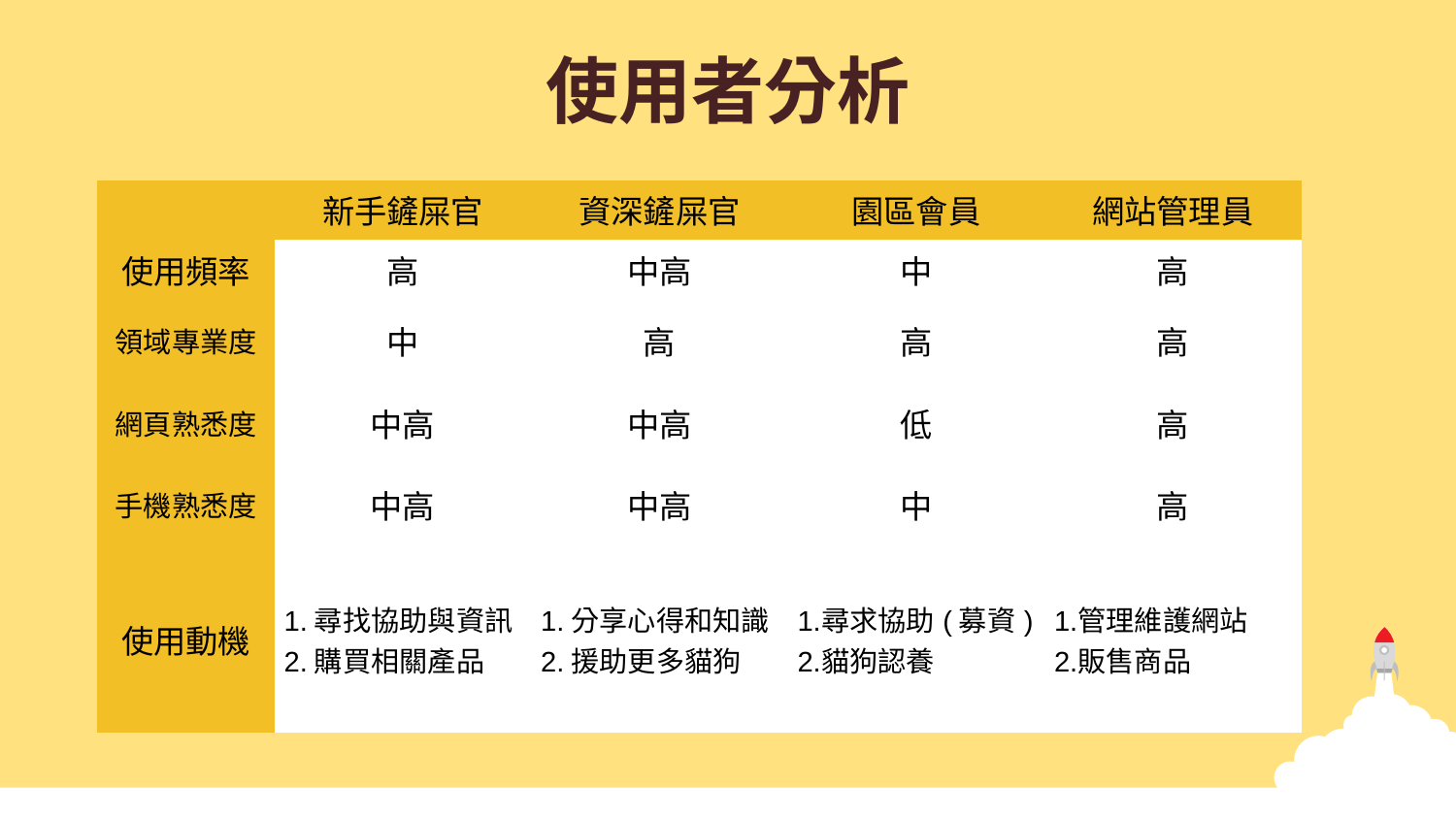

使用者分析
|  | 新手鏟屎官 | 資深鏟屎官 | 園區會員 | 網站管理員 |
| --- | --- | --- | --- | --- |
| 使用頻率 | 高 | 中高 | 中 | 高 |
| 領域專業度 | 中 | 高 | 高 | 高 |
| 網頁熟悉度 | 中高 | 中高 | 低 | 高 |
| 手機熟悉度 | 中高 | 中高 | 中 | 高 |
| 使用動機 | 1.尋找協助與資訊 2.購買相關產品 | 1.分享心得和知識 2.援助更多貓狗 | 尋求協助(募資) 貓狗認養 | 管理維護網站 販售商品 |